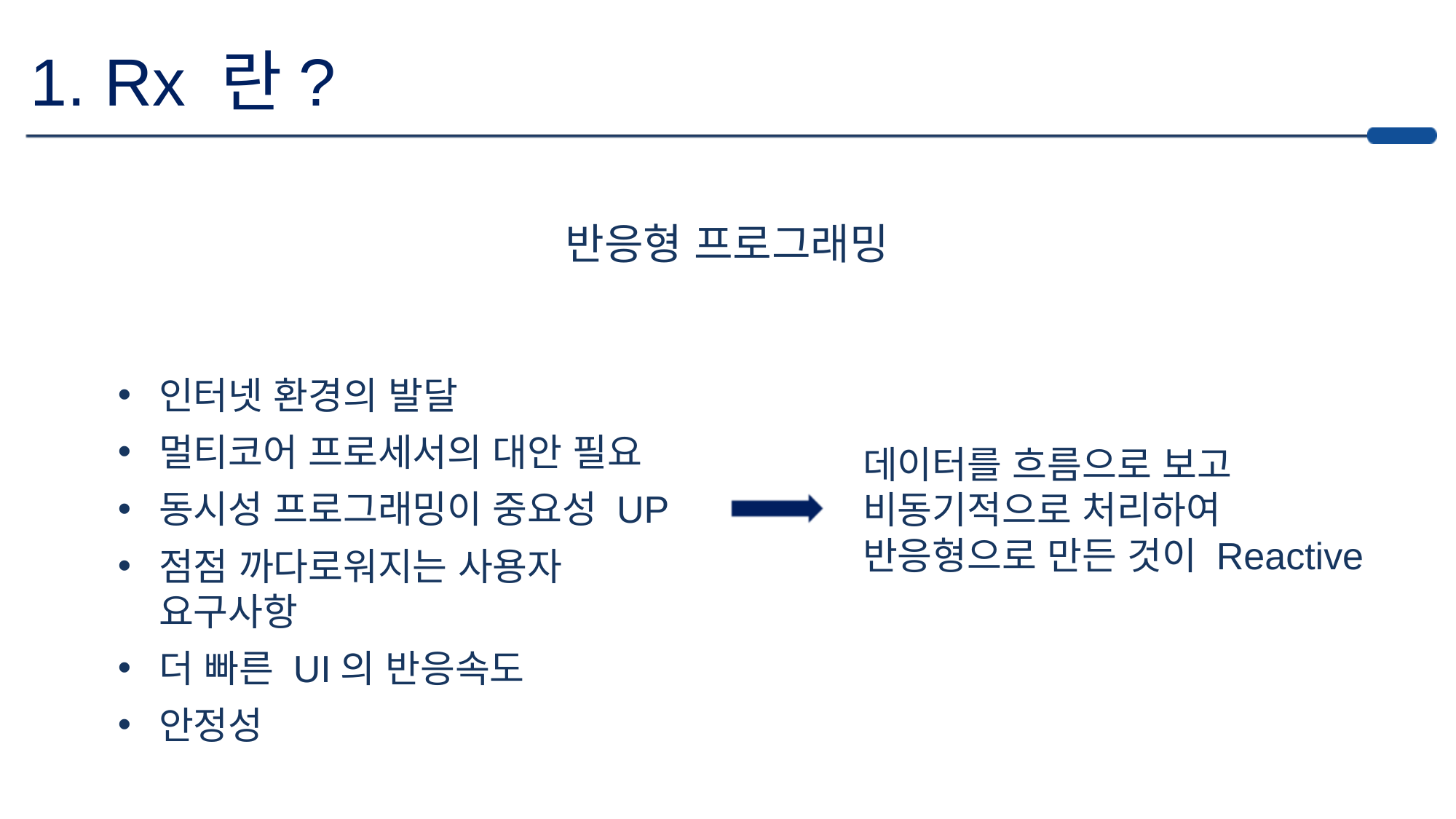

1. Rx 란?
반응형 프로그래밍
인터넷 환경의 발달
멀티코어 프로세서의 대안 필요
동시성 프로그래밍이 중요성 UP
점점 까다로워지는 사용자 요구사항
더 빠른 UI의 반응속도
안정성
데이터를 흐름으로 보고 비동기적으로 처리하여 반응형으로 만든 것이 Reactive